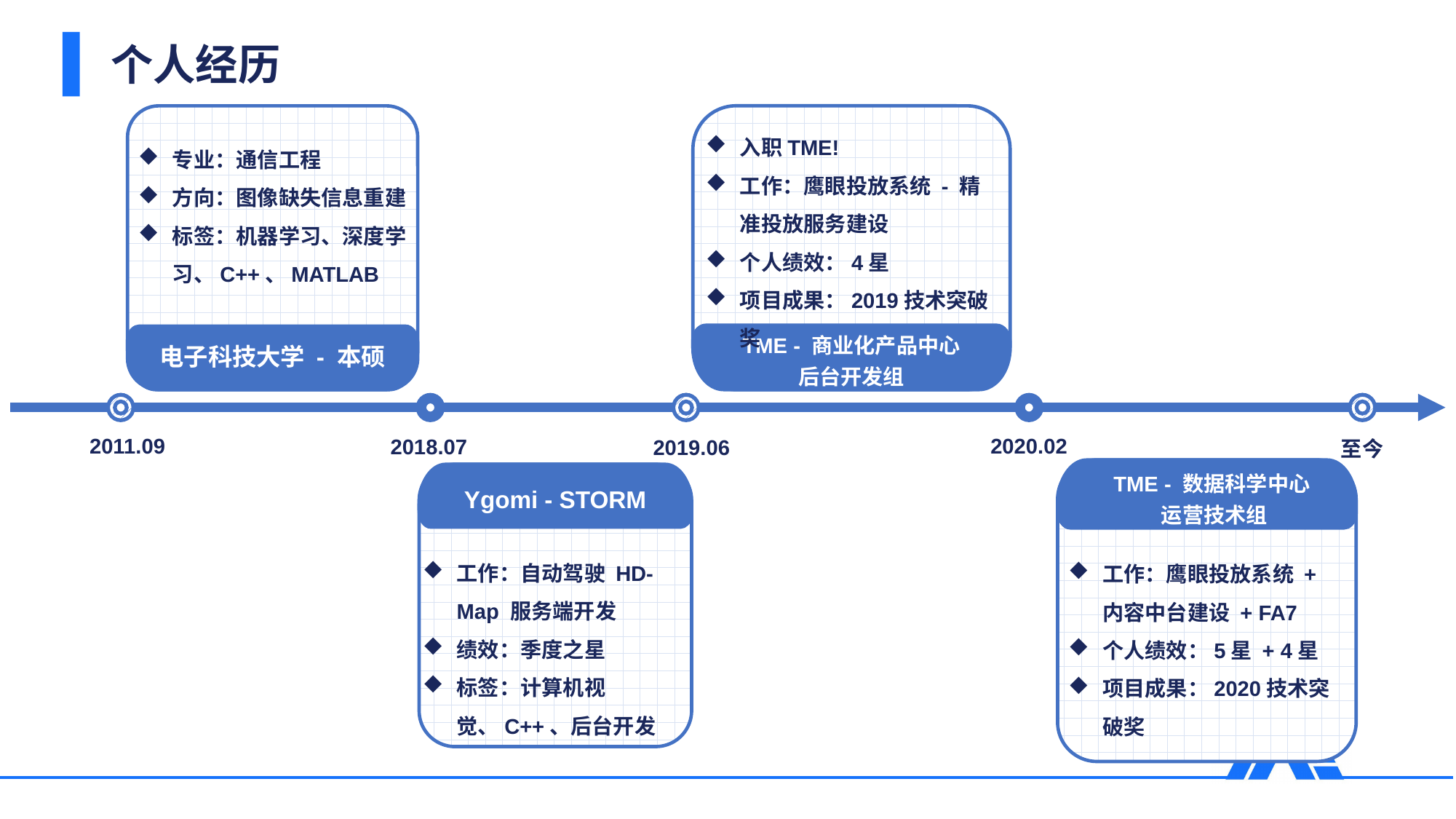

# 个人经历

电子科技大学 - 本硕

专业：通信工程
方向：图像缺失信息重建
标签：机器学习、深度学习、C++、MATLAB

TME - 商业化产品中心
后台开发组
入职TME!
工作：鹰眼投放系统 - 精准投放服务建设
个人绩效：4星
项目成果：2019技术突破奖

2011.09

2019.06

至今

2018.07

2020.02
TME - 数据科学中心
运营技术组

工作：鹰眼投放系统 + 内容中台建设 + FA7
个人绩效：5星 + 4星
项目成果：2020技术突破奖

Ygomi - STORM
工作：自动驾驶 HD-Map 服务端开发
绩效：季度之星
标签：计算机视觉、C++、后台开发